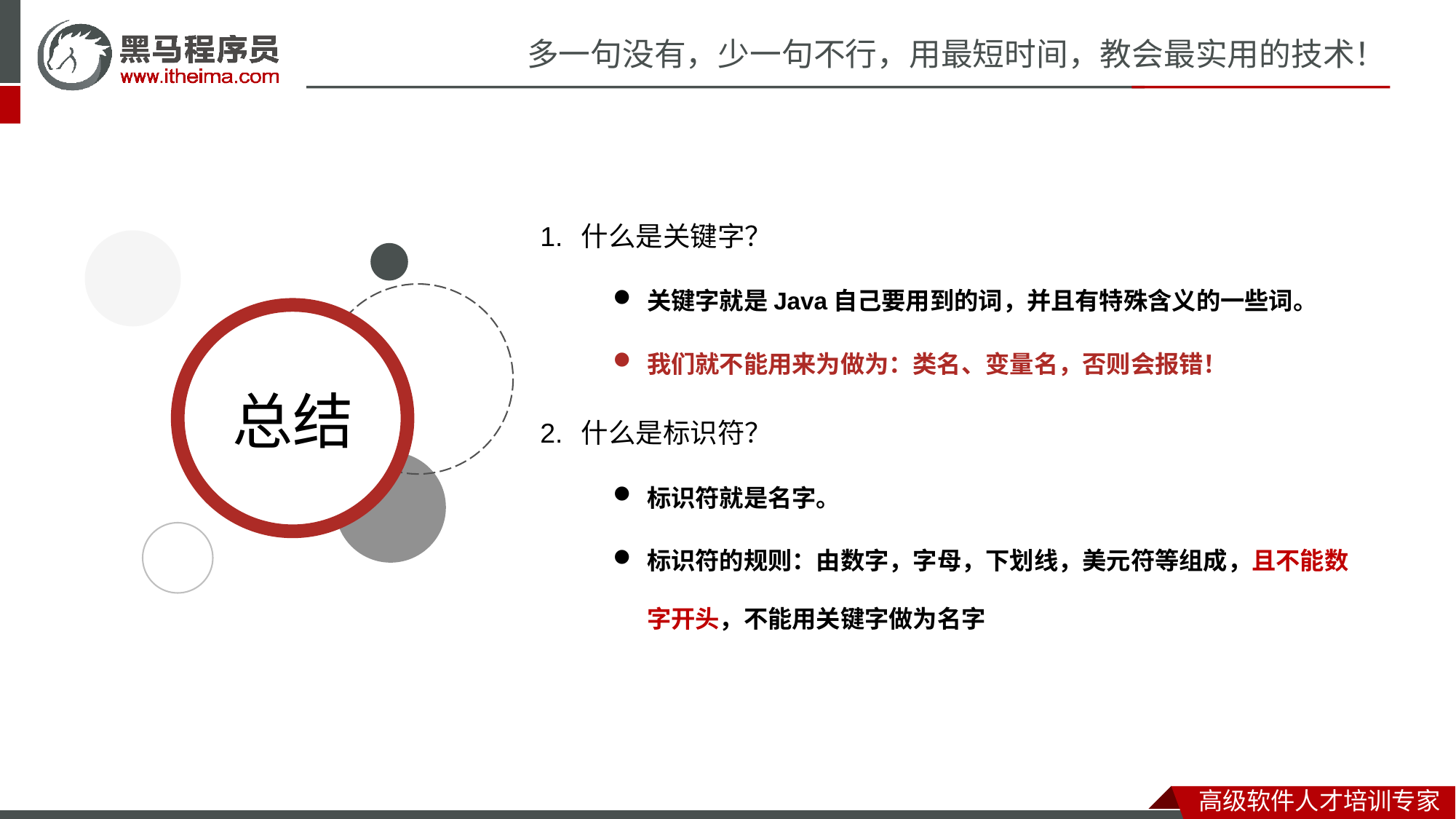

什么是关键字？
关键字就是Java自己要用到的词，并且有特殊含义的一些词。
我们就不能用来为做为：类名、变量名，否则会报错！
什么是标识符？
标识符就是名字。
标识符的规则：由数字，字母，下划线，美元符等组成，且不能数字开头，不能用关键字做为名字